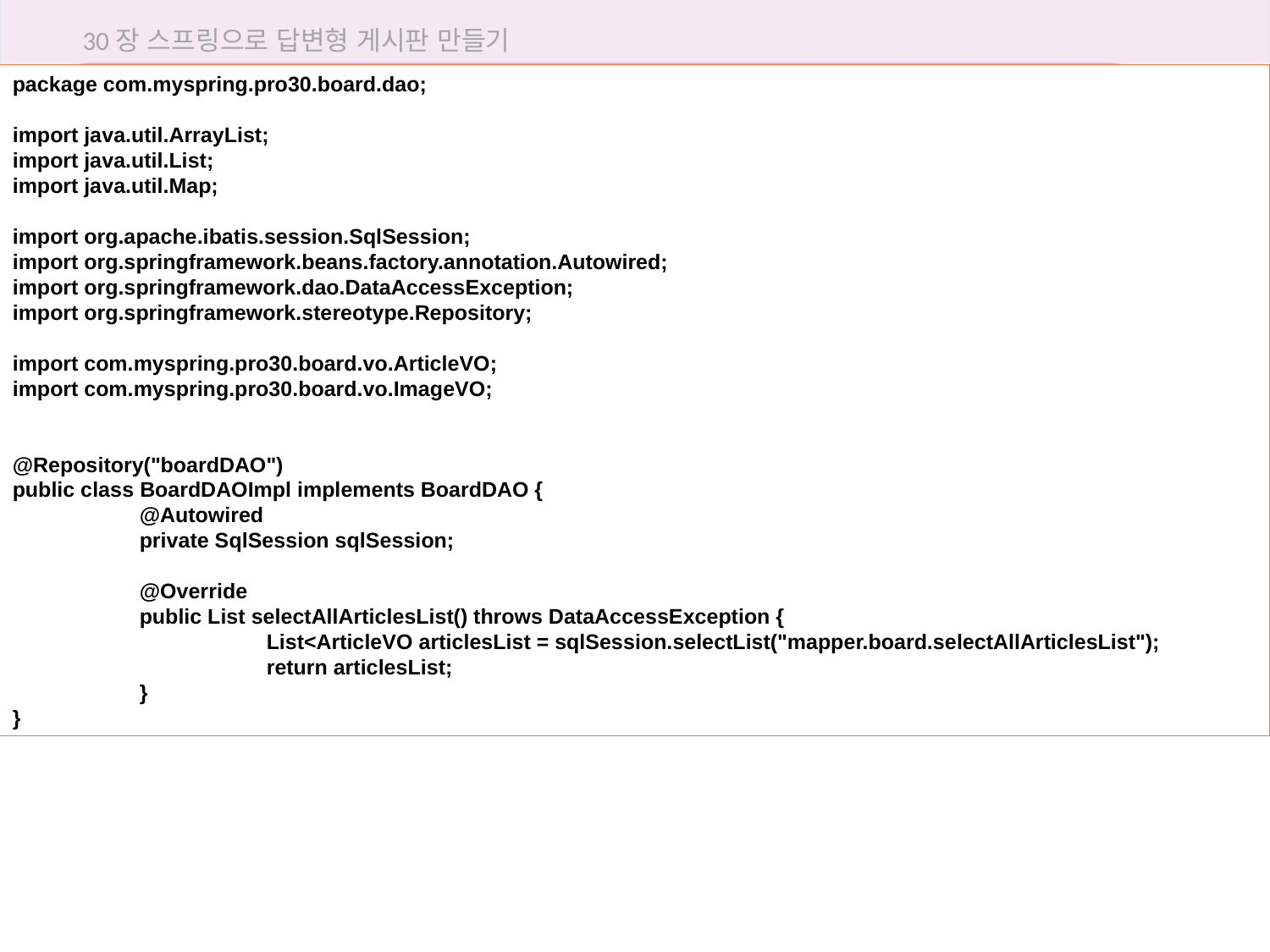

30장 스프링으로 답변형 게시판 만들기
package com.myspring.pro30.board.dao;

import java.util.ArrayList;
import java.util.List;
import java.util.Map;

import org.apache.ibatis.session.SqlSession;
import org.springframework.beans.factory.annotation.Autowired;
import org.springframework.dao.DataAccessException;
import org.springframework.stereotype.Repository;

import com.myspring.pro30.board.vo.ArticleVO;
import com.myspring.pro30.board.vo.ImageVO;

@Repository("boardDAO")
public class BoardDAOImpl implements BoardDAO {
	@Autowired
	private SqlSession sqlSession;

	@Override
	public List selectAllArticlesList() throws DataAccessException {
		List<ArticleVO articlesList = sqlSession.selectList("mapper.board.selectAllArticlesList");
		return articlesList;
	}
}
30.2 마이바티스 관련 XML 설정하기